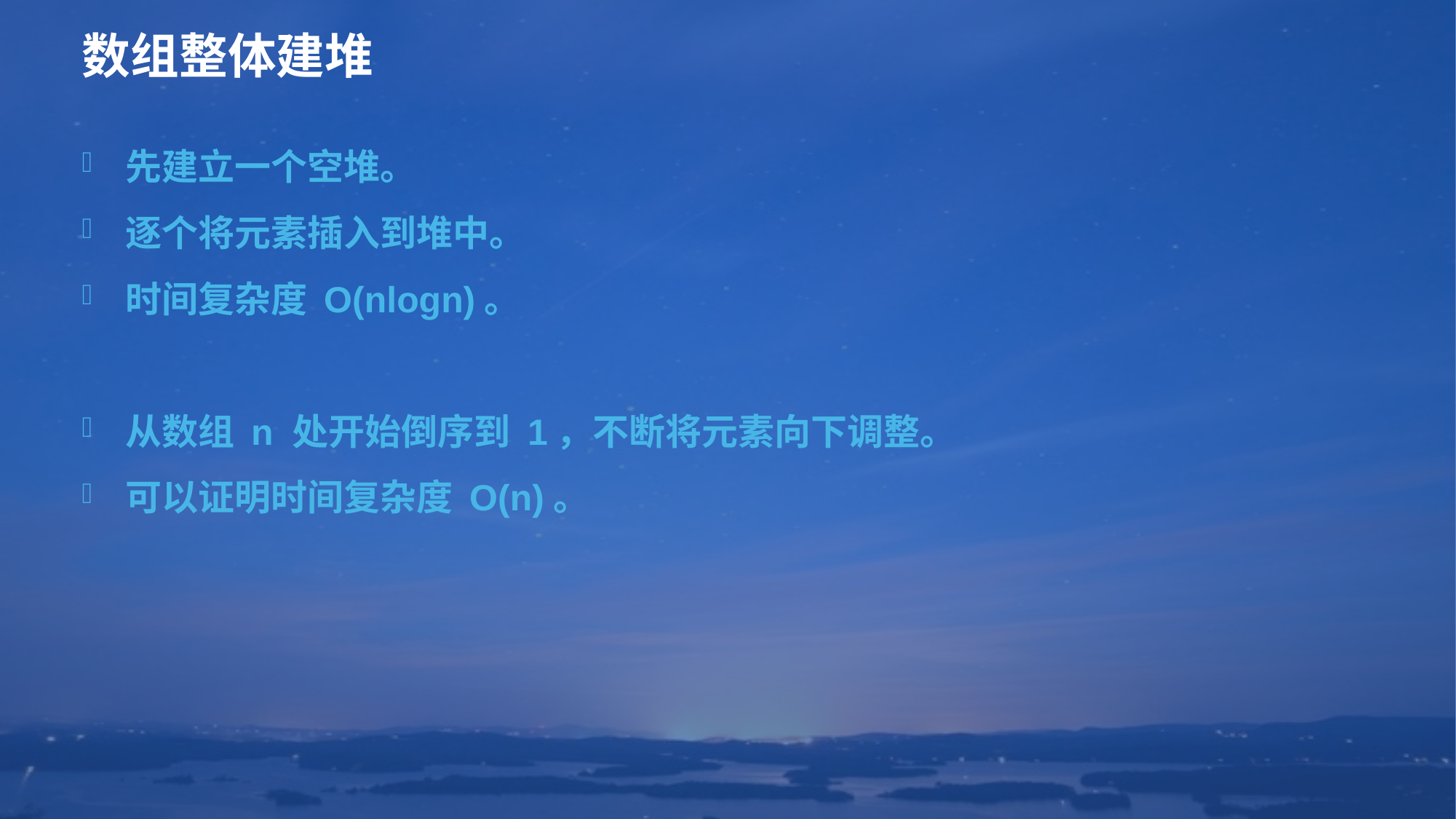

# 数组整体建堆
先建立一个空堆。
逐个将元素插入到堆中。
时间复杂度 O(nlogn)。

从数组 n 处开始倒序到 1，不断将元素向下调整。
可以证明时间复杂度 O(n)。